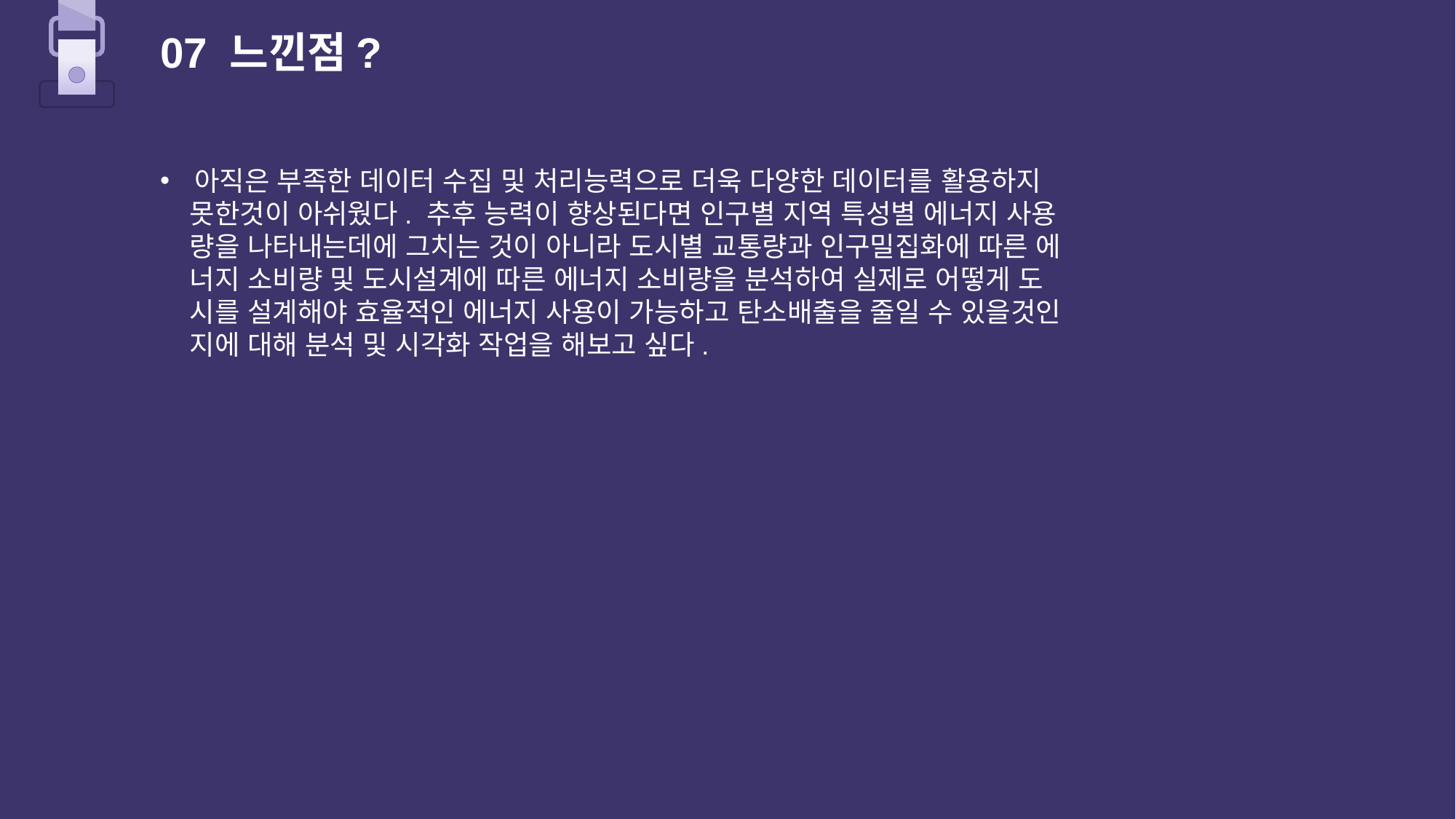

07 느낀점?
아직은 부족한 데이터 수집 및 처리능력으로 더욱 다양한 데이터를 활용하지
   못한것이 아쉬웠다. 추후 능력이 향상된다면 인구별 지역 특성별 에너지 사용
   량을 나타내는데에 그치는 것이 아니라 도시별 교통량과 인구밀집화에 따른 에
   너지 소비량 및 도시설계에 따른 에너지 소비량을 분석하여 실제로 어떻게 도
   시를 설계해야 효율적인 에너지 사용이 가능하고 탄소배출을 줄일 수 있을것인
   지에 대해 분석 및 시각화 작업을 해보고 싶다.